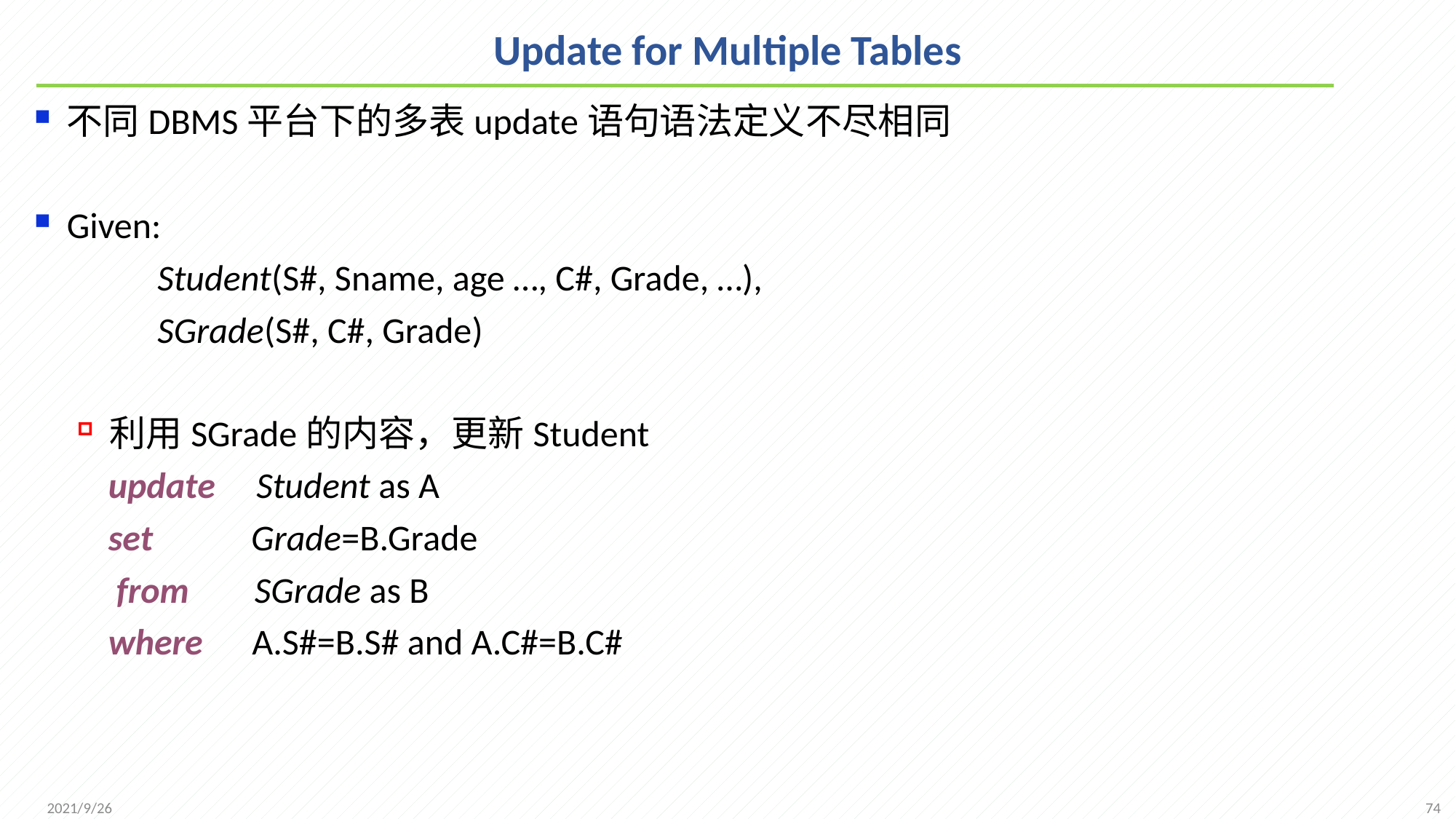

# Update for Multiple Tables
不同DBMS平台下的多表update语句语法定义不尽相同

Given:
               Student(S#, Sname, age …, C#, Grade, …),
               SGrade(S#, C#, Grade)

利用SGrade的内容，更新Student
         update     Student as A
         set            Grade=B.Grade
          from        SGrade as B
         where      A.S#=B.S# and A.C#=B.C#
74
2021/9/26